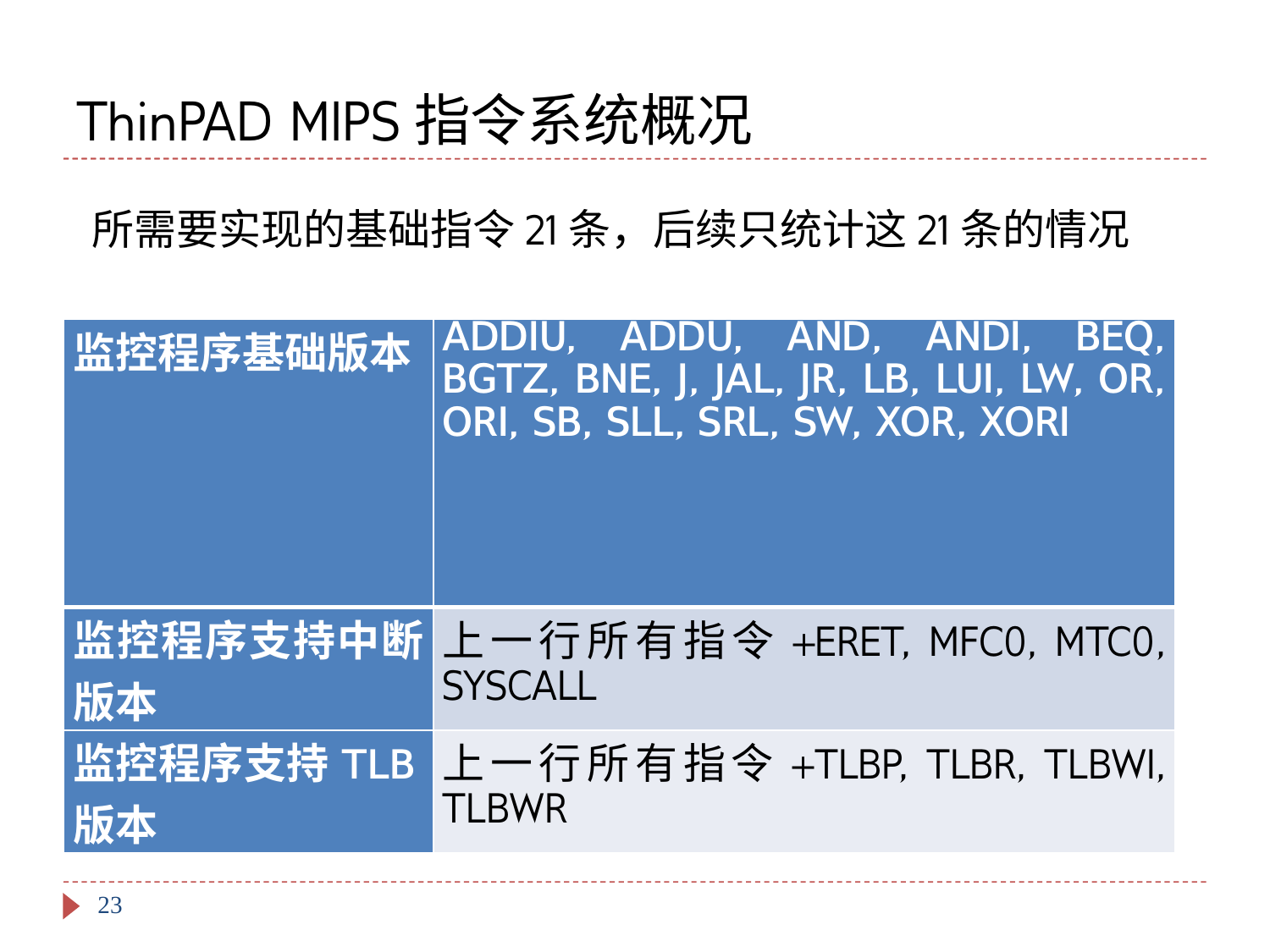

# ThinPAD MIPS指令系统概况
所需要实现的基础指令21条，后续只统计这21条的情况
| 监控程序基础版本 | ADDIU, ADDU, AND, ANDI, BEQ, BGTZ, BNE, J, JAL, JR, LB, LUI, LW, OR, ORI, SB, SLL, SRL, SW, XOR, XORI |
| --- | --- |
| 监控程序支持中断版本 | 上一行所有指令+ERET, MFC0, MTC0, SYSCALL |
| 监控程序支持TLB版本 | 上一行所有指令+TLBP, TLBR, TLBWI, TLBWR |
23